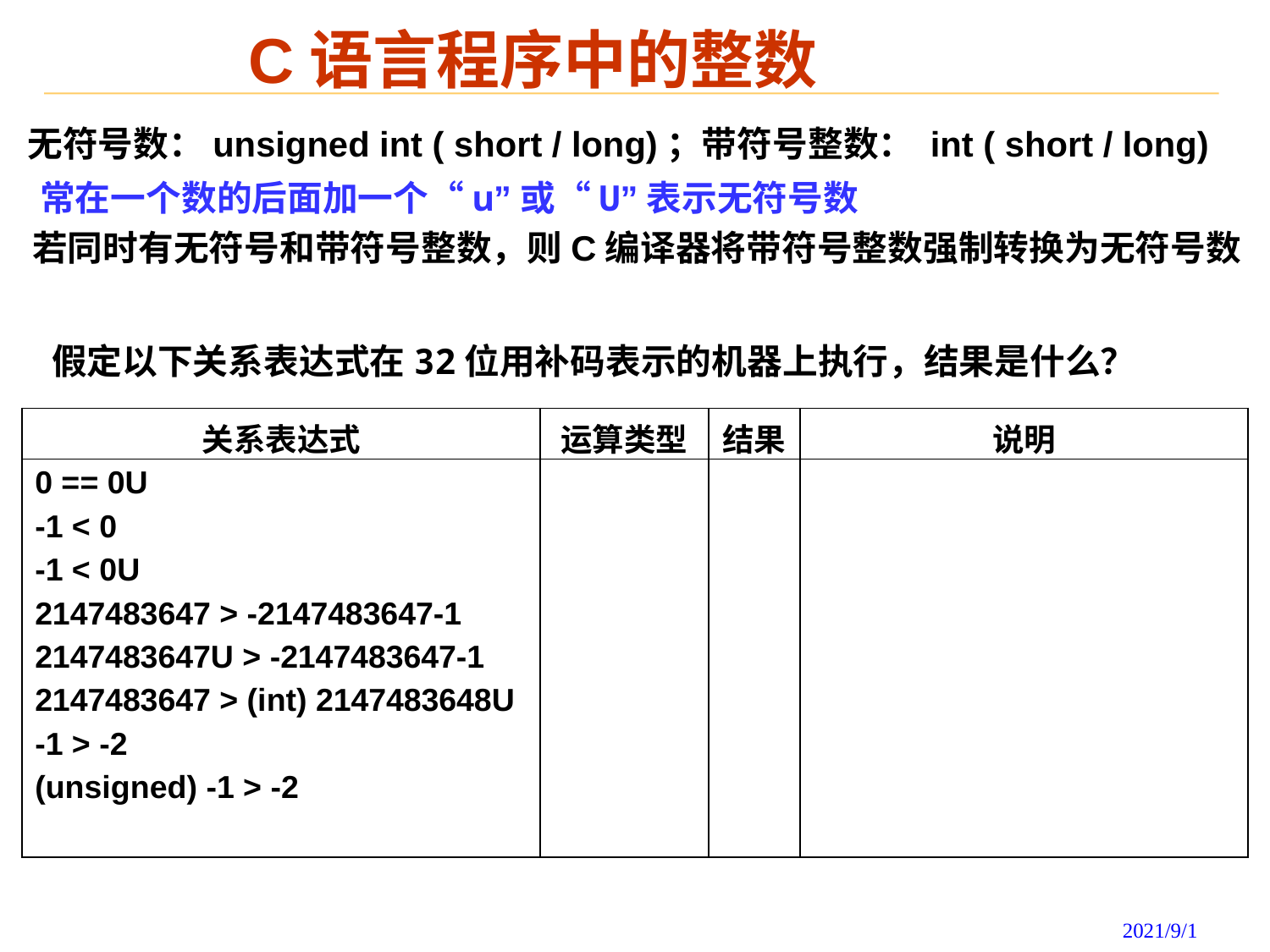

# C语言程序中的整数
无符号数：unsigned int ( short / long)；带符号整数： int ( short / long)
常在一个数的后面加一个“u”或“U”表示无符号数
若同时有无符号和带符号整数，则C编译器将带符号整数强制转换为无符号数
假定以下关系表达式在32位用补码表示的机器上执行，结果是什么？
| 关系表达式 | 运算类型 | 结果 | 说明 |
| --- | --- | --- | --- |
| 0 == 0U -1 < 0 -1 < 0U 2147483647 > -2147483647-1 2147483647U > -2147483647-1 2147483647 > (int) 2147483648U -1 > -2 (unsigned) -1 > -2 |  |  |  |